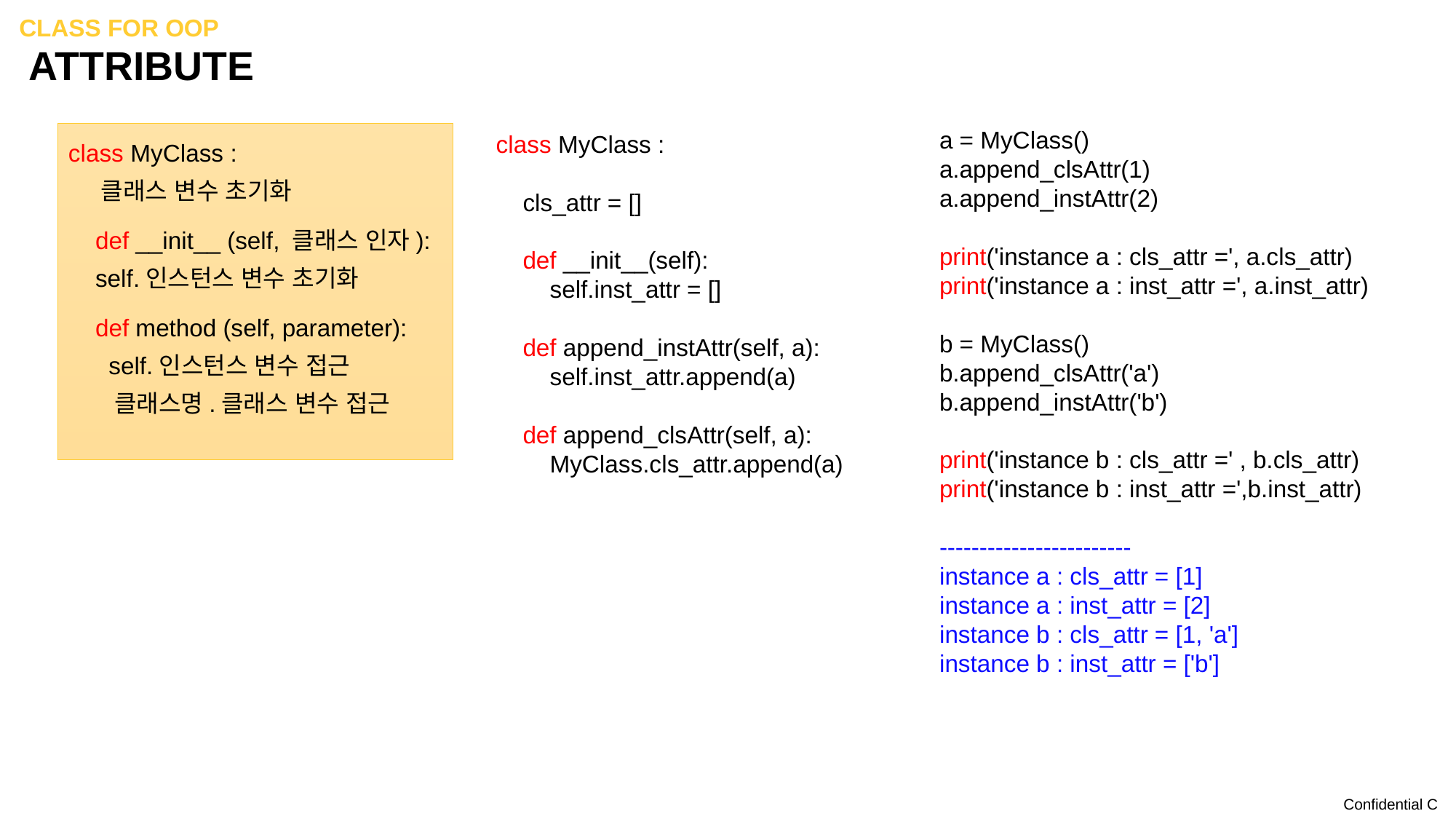

Class for OOP
# Attribute
a = MyClass()
a.append_clsAttr(1)
a.append_instAttr(2)

print('instance a : cls_attr =', a.cls_attr)
print('instance a : inst_attr =', a.inst_attr)

b = MyClass()
b.append_clsAttr('a')
b.append_instAttr('b')

print('instance b : cls_attr =' , b.cls_attr)
print('instance b : inst_attr =',b.inst_attr)

------------------------
instance a : cls_attr = [1]
instance a : inst_attr = [2]
instance b : cls_attr = [1, 'a']
instance b : inst_attr = ['b']

class MyClass :

    cls_attr = []

    def __init__(self):
        self.inst_attr = []

    def append_instAttr(self, a):
        self.inst_attr.append(a)

    def append_clsAttr(self, a):
        MyClass.cls_attr.append(a)

class MyClass :
    클래스 변수 초기화

    def __init__ (self, 클래스 인자):
    self.인스턴스 변수 초기화

    def method (self, parameter):
      self.인스턴스 변수 접근
      클래스명.클래스 변수 접근